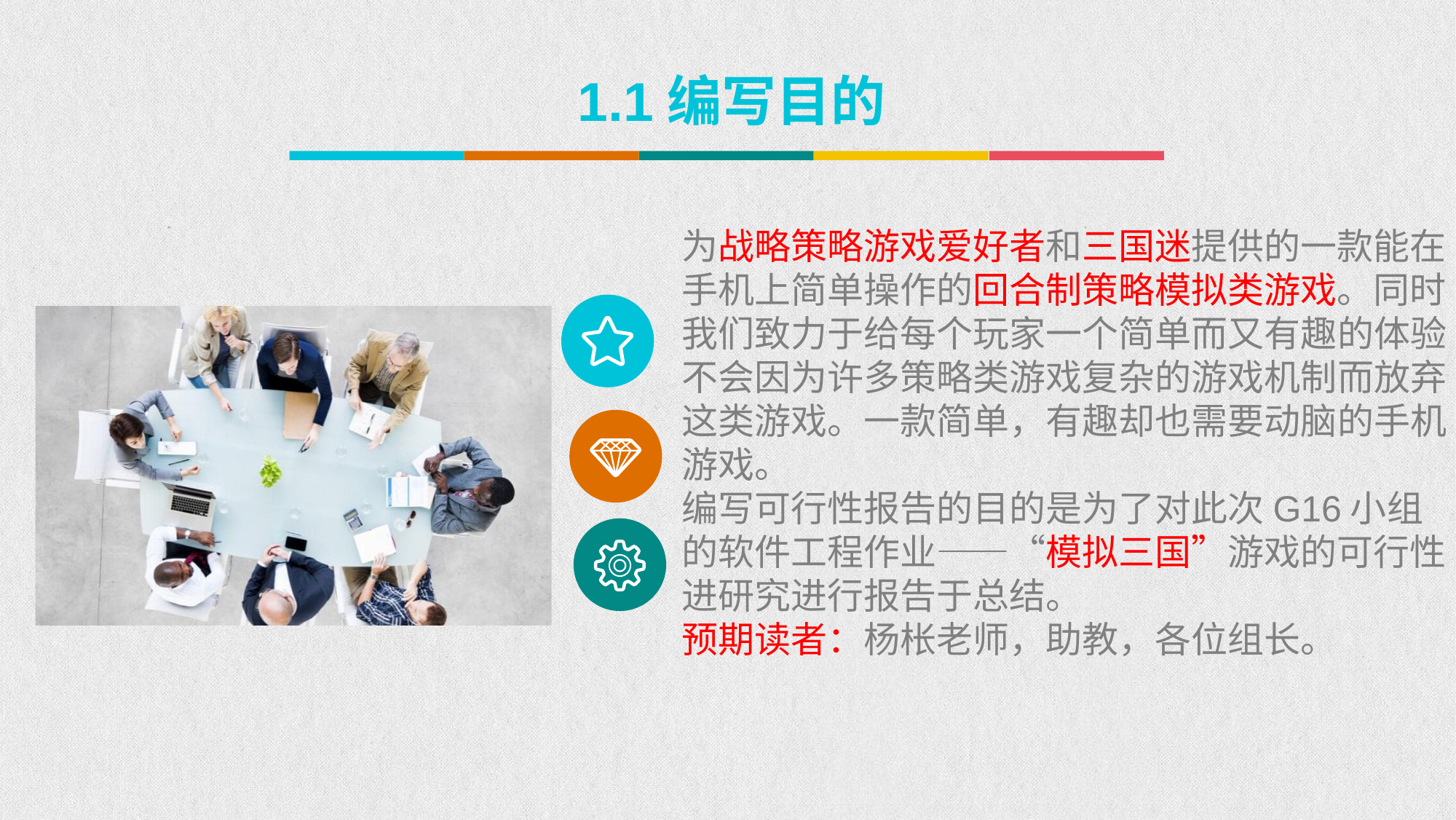

1.1编写目的

为战略策略游戏爱好者和三国迷提供的一款能在手机上简单操作的回合制策略模拟类游戏。同时,我们致力于给每个玩家一个简单而又有趣的体验,不会因为许多策略类游戏复杂的游戏机制而放弃这类游戏。一款简单，有趣却也需要动脑的手机游戏。
编写可行性报告的目的是为了对此次G16小组的软件工程作业——“模拟三国”游戏的可行性进研究进行报告于总结。
预期读者：杨枨老师，助教，各位组长。